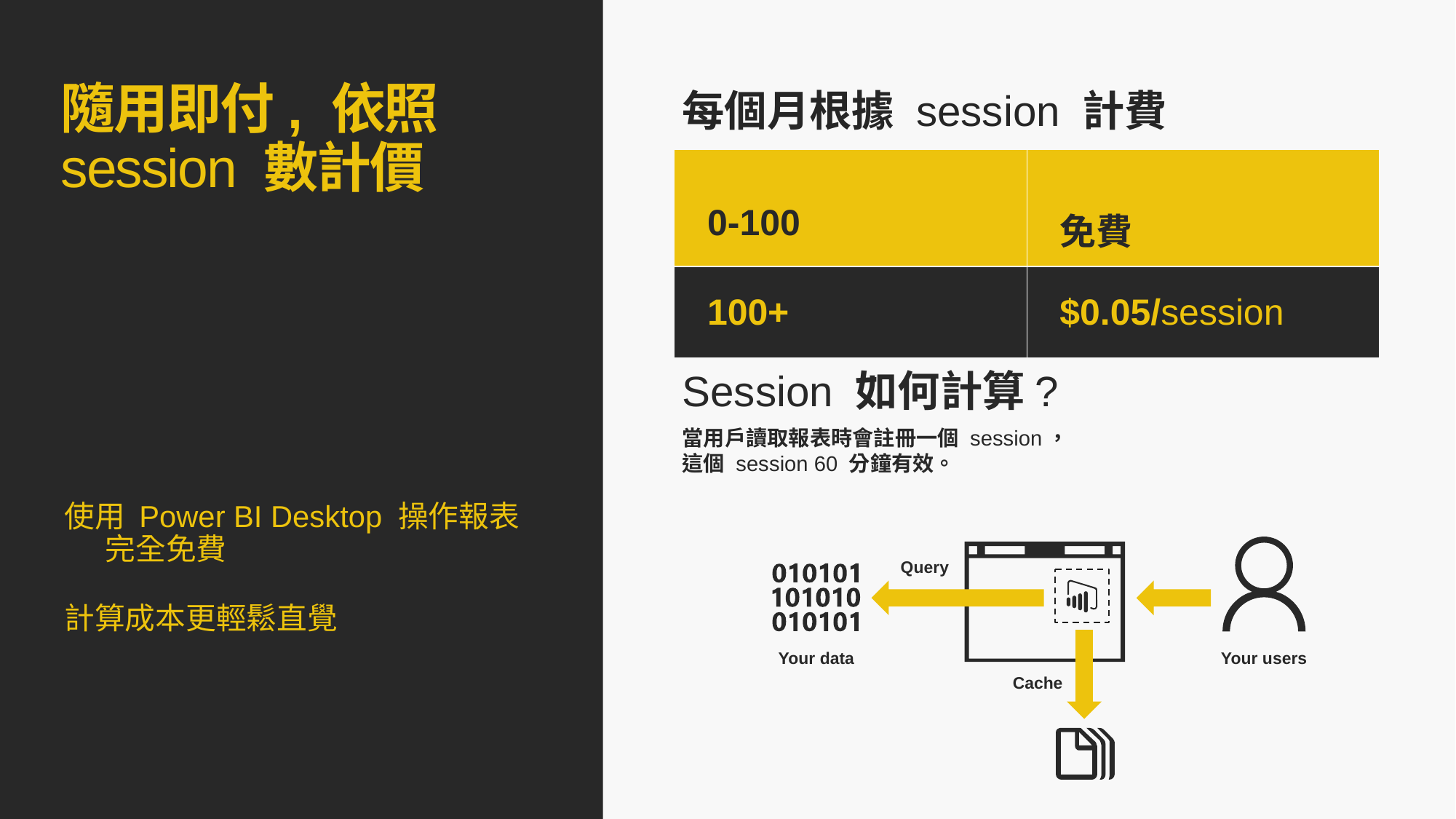

# 隨用即付, 依照 session 數計價
每個月根據 session 計費
| 0-100 | 免費 |
| --- | --- |
| 100+ | $0.05/session |
使用 Power BI Desktop 操作報表
完全免費
計算成本更輕鬆直覺

Session 如何計算?
當用戶讀取報表時會註冊一個 session，這個 session 60 分鐘有效。

Query

Your data
Your users

Cache